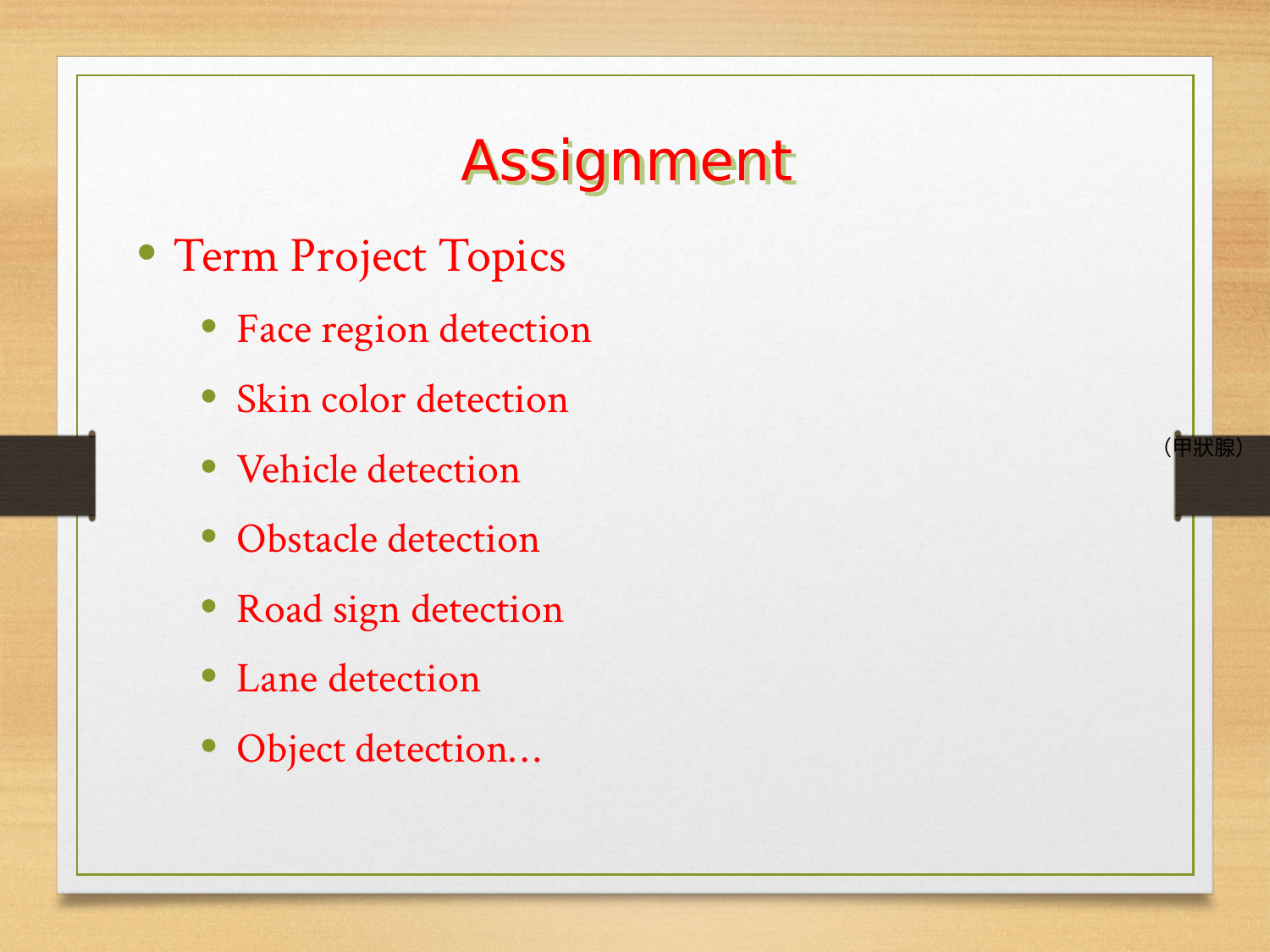

Assignment
Term Project Topics
Face region detection
Skin color detection
Vehicle detection
Obstacle detection
Road sign detection
Lane detection
Object detection…
（甲狀腺）